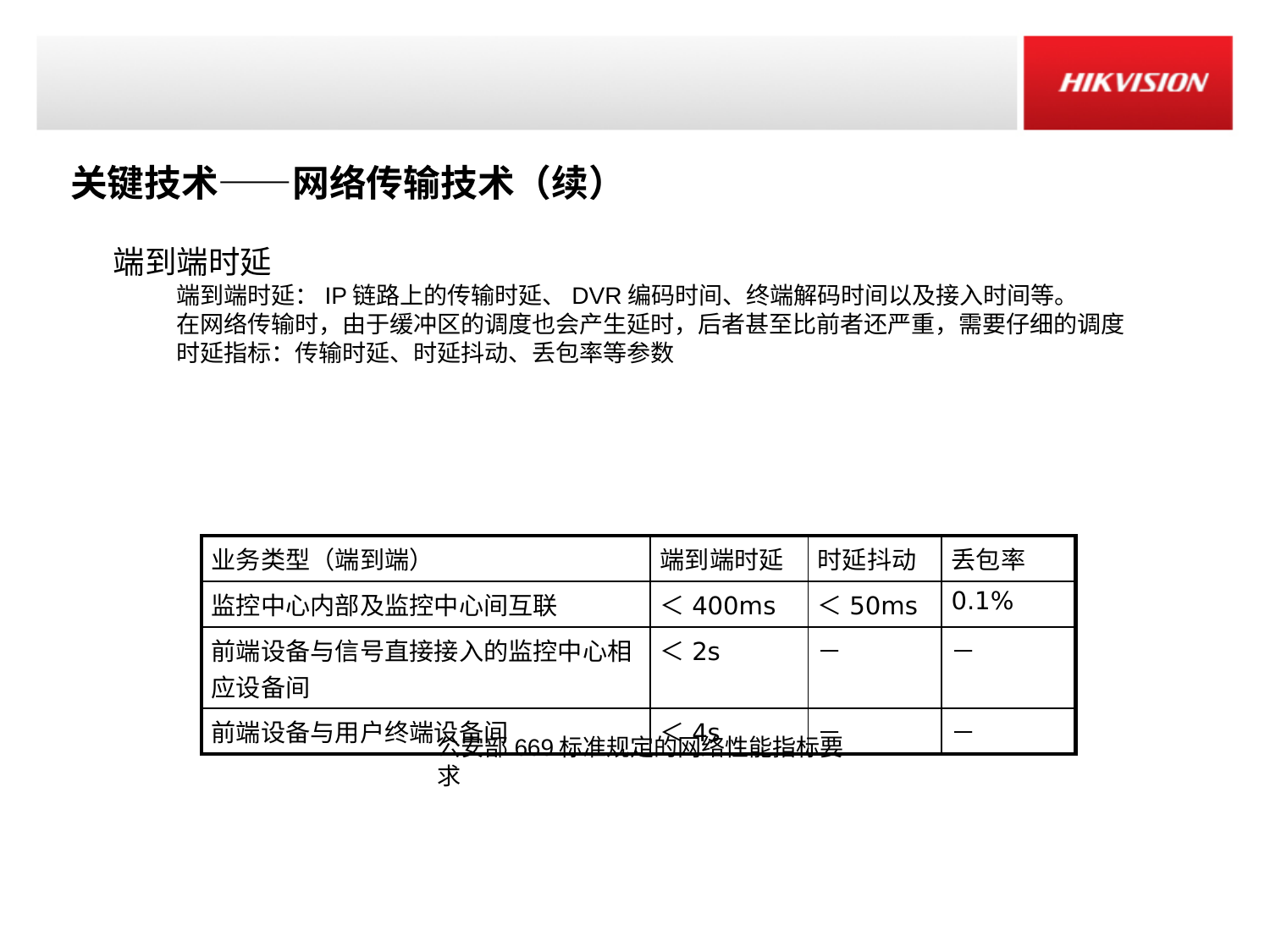

关键技术——网络传输技术（续）
端到端时延
端到端时延：IP链路上的传输时延、DVR编码时间、终端解码时间以及接入时间等。
在网络传输时，由于缓冲区的调度也会产生延时，后者甚至比前者还严重，需要仔细的调度
时延指标：传输时延、时延抖动、丢包率等参数

| 业务类型（端到端） | 端到端时延 | 时延抖动 | 丢包率 |
| --- | --- | --- | --- |
| 监控中心内部及监控中心间互联 | ＜400ms | ＜50ms | 0.1% |
| 前端设备与信号直接接入的监控中心相应设备间 | ＜2s | － | － |
| 前端设备与用户终端设备间 | ＜4s | － | － |
公安部669标准规定的网络性能指标要求